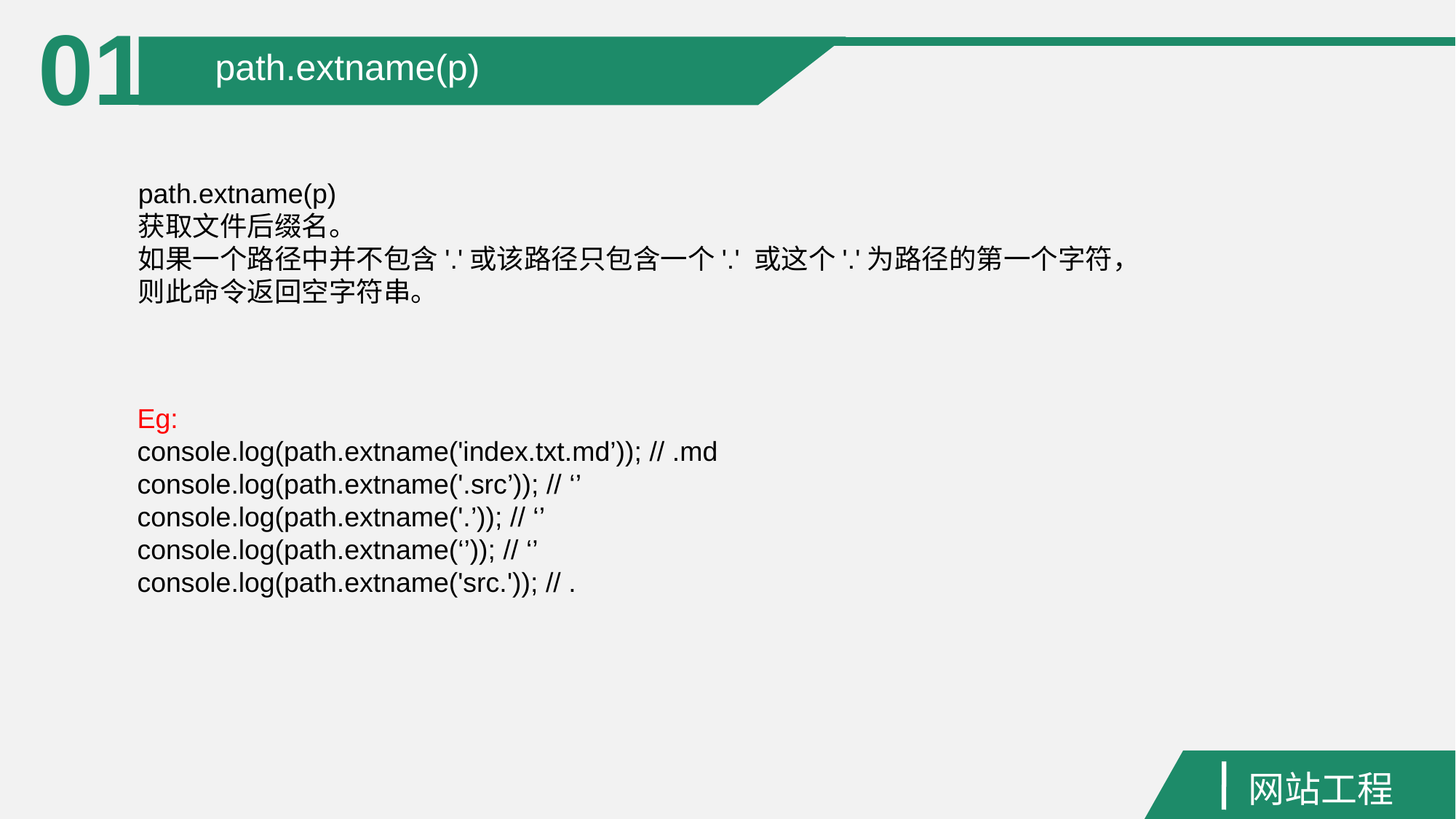

01
path.extname(p)

path.extname(p)
获取文件后缀名。
如果一个路径中并不包含'.'或该路径只包含一个'.' 或这个'.'为路径的第一个字符，则此命令返回空字符串。
Eg:
console.log(path.extname('index.txt.md’)); // .md
console.log(path.extname('.src’)); // ‘’
console.log(path.extname('.’)); // ‘’
console.log(path.extname(‘’)); // ‘’
console.log(path.extname('src.')); // .